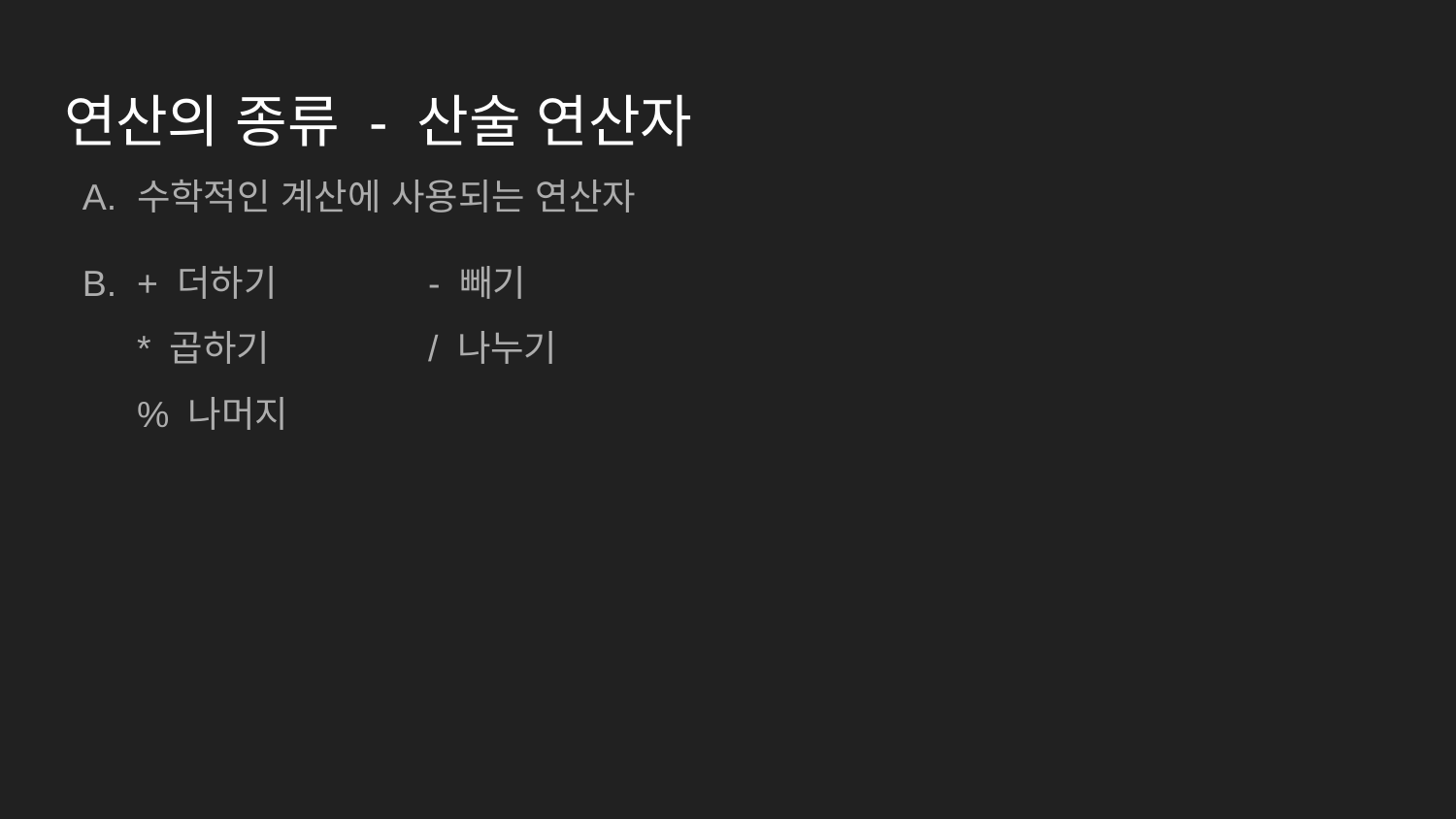

# 연산의 종류 - 산술 연산자
수학적인 계산에 사용되는 연산자
+ 더하기		- 빼기
* 곱하기		/ 나누기
% 나머지